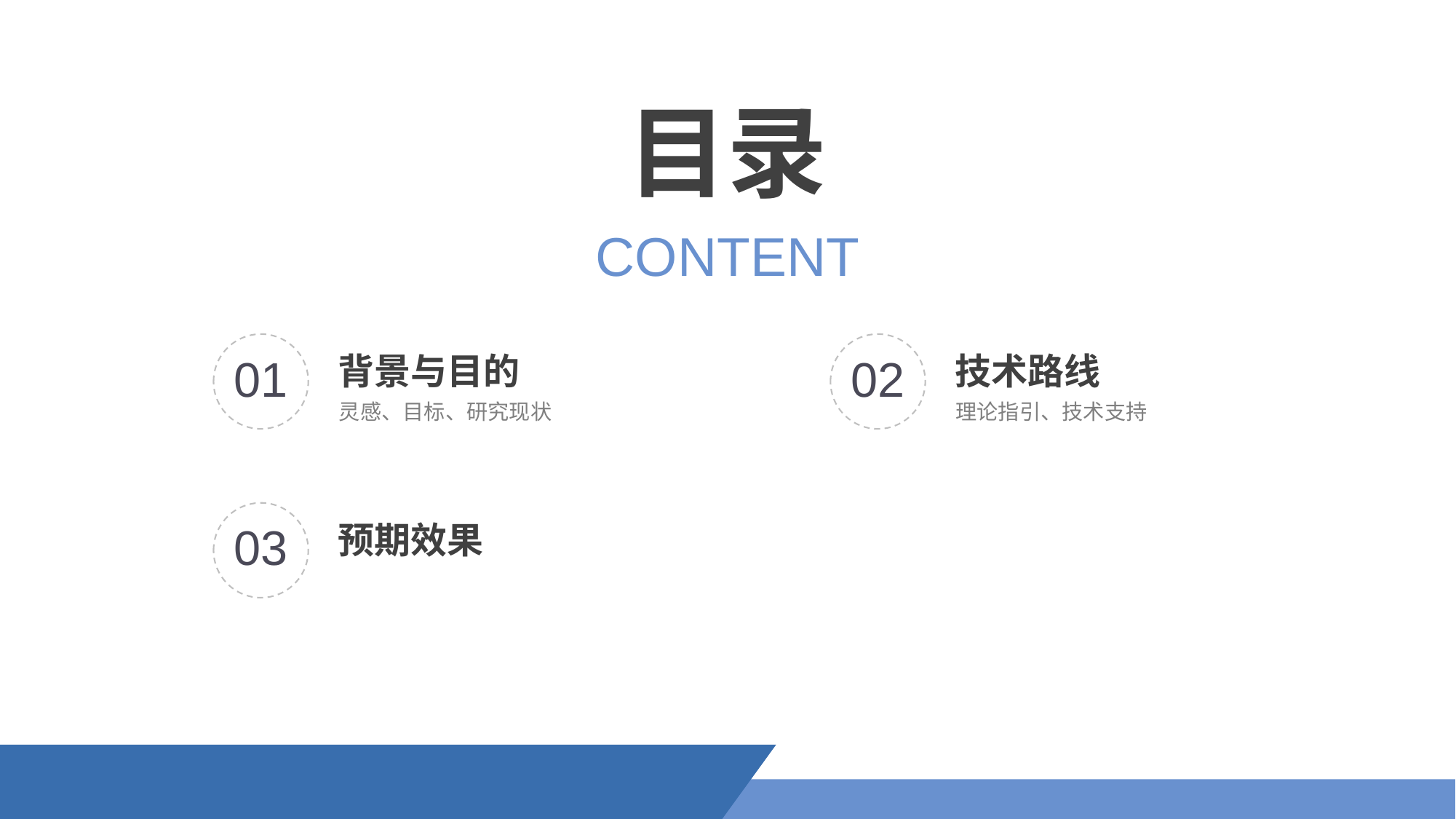

目录
CONTENT

01

02
背景与目的
技术路线
灵感、目标、研究现状
理论指引、技术支持

03
预期效果